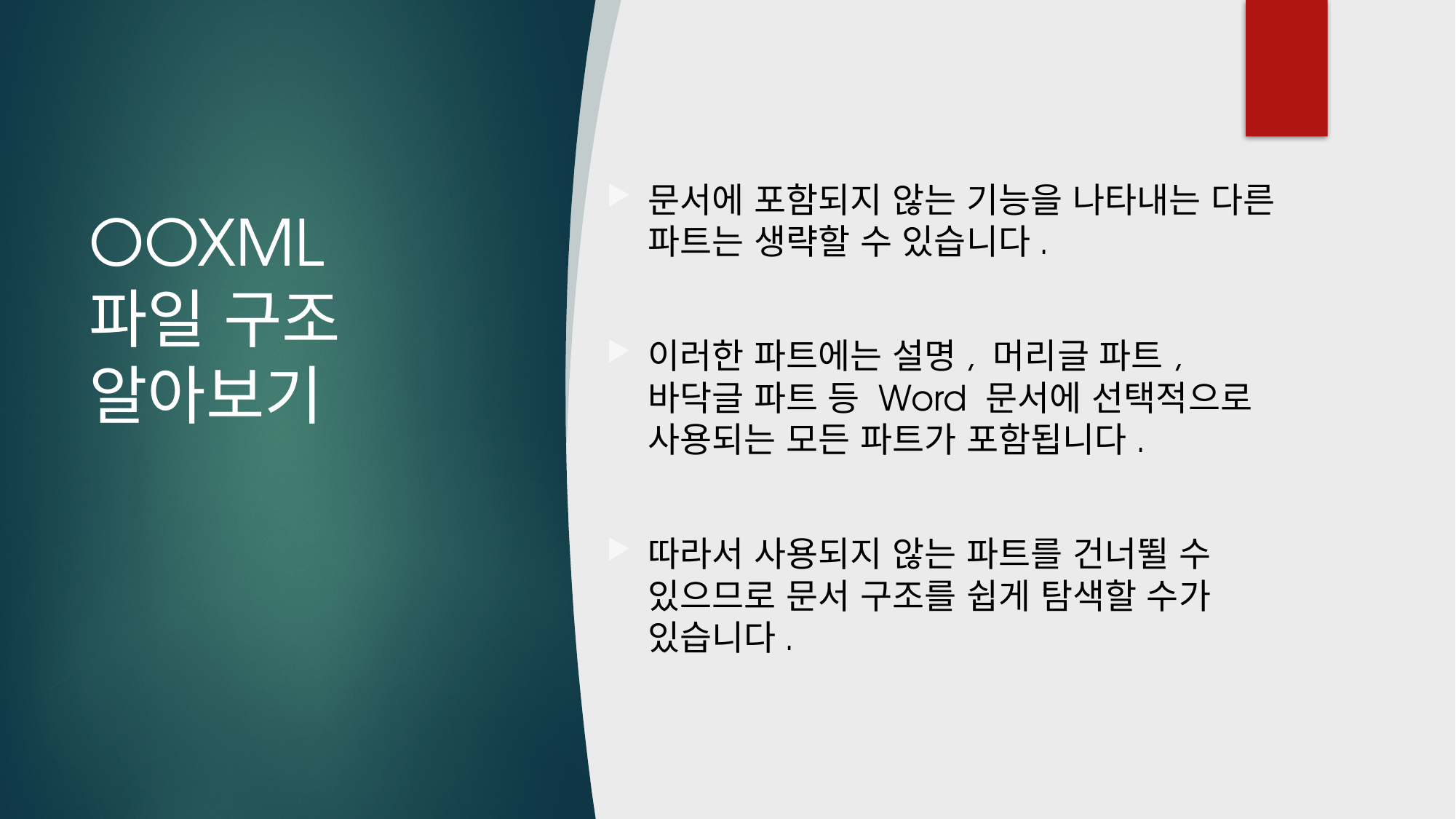

문서에 포함되지 않는 기능을 나타내는 다른 파트는 생략할 수 있습니다.

이러한 파트에는 설명, 머리글 파트, 바닥글 파트 등 Word 문서에 선택적으로 사용되는 모든 파트가 포함됩니다.

따라서 사용되지 않는 파트를 건너뛸 수 있으므로 문서 구조를 쉽게 탐색할 수가 있습니다.
# OOXML 파일 구조 알아보기